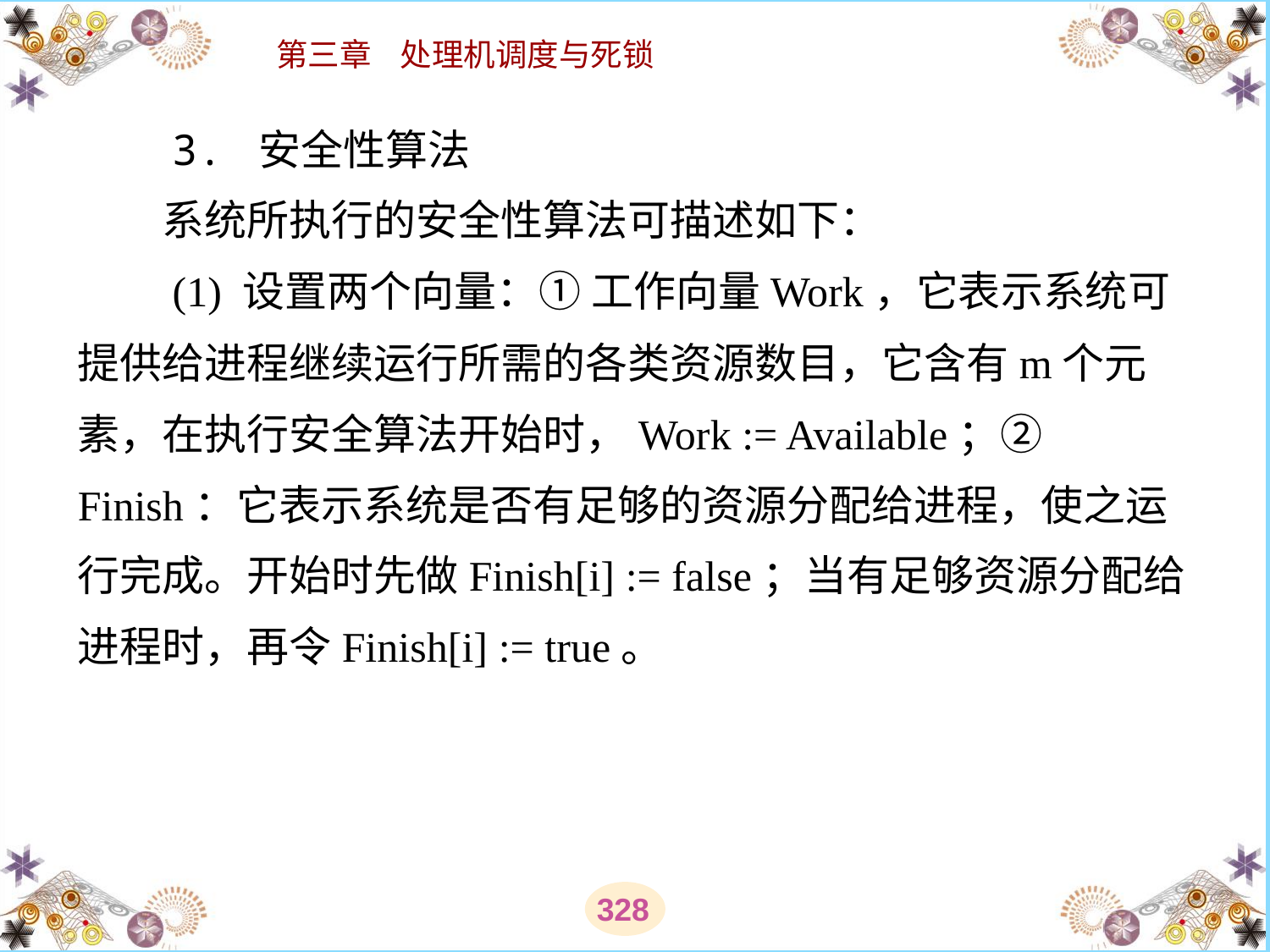

# 3. 安全性算法 　　系统所执行的安全性算法可描述如下： 　　(1) 设置两个向量：① 工作向量Work，它表示系统可提供给进程继续运行所需的各类资源数目，它含有m个元素，在执行安全算法开始时，Work := Available；② Finish：它表示系统是否有足够的资源分配给进程，使之运行完成。开始时先做Finish[i] := false；当有足够资源分配给进程时，再令Finish[i] := true。